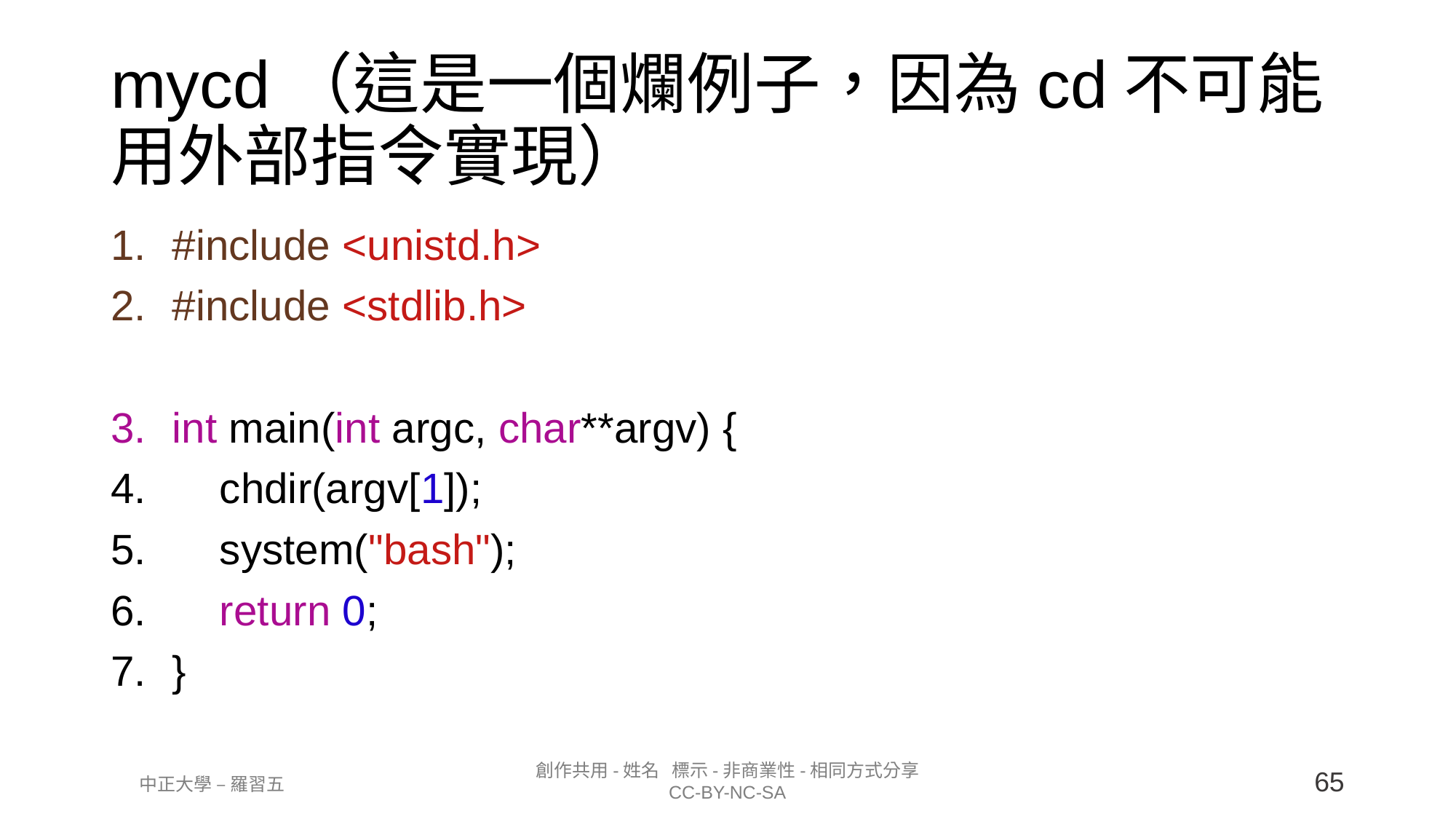

mycd（這是一個爛例子，因為cd不可能用外部指令實現）
#include <unistd.h>
#include <stdlib.h>

int main(int argc, char**argv) {
    chdir(argv[1]);
    system("bash");
    return 0;
}